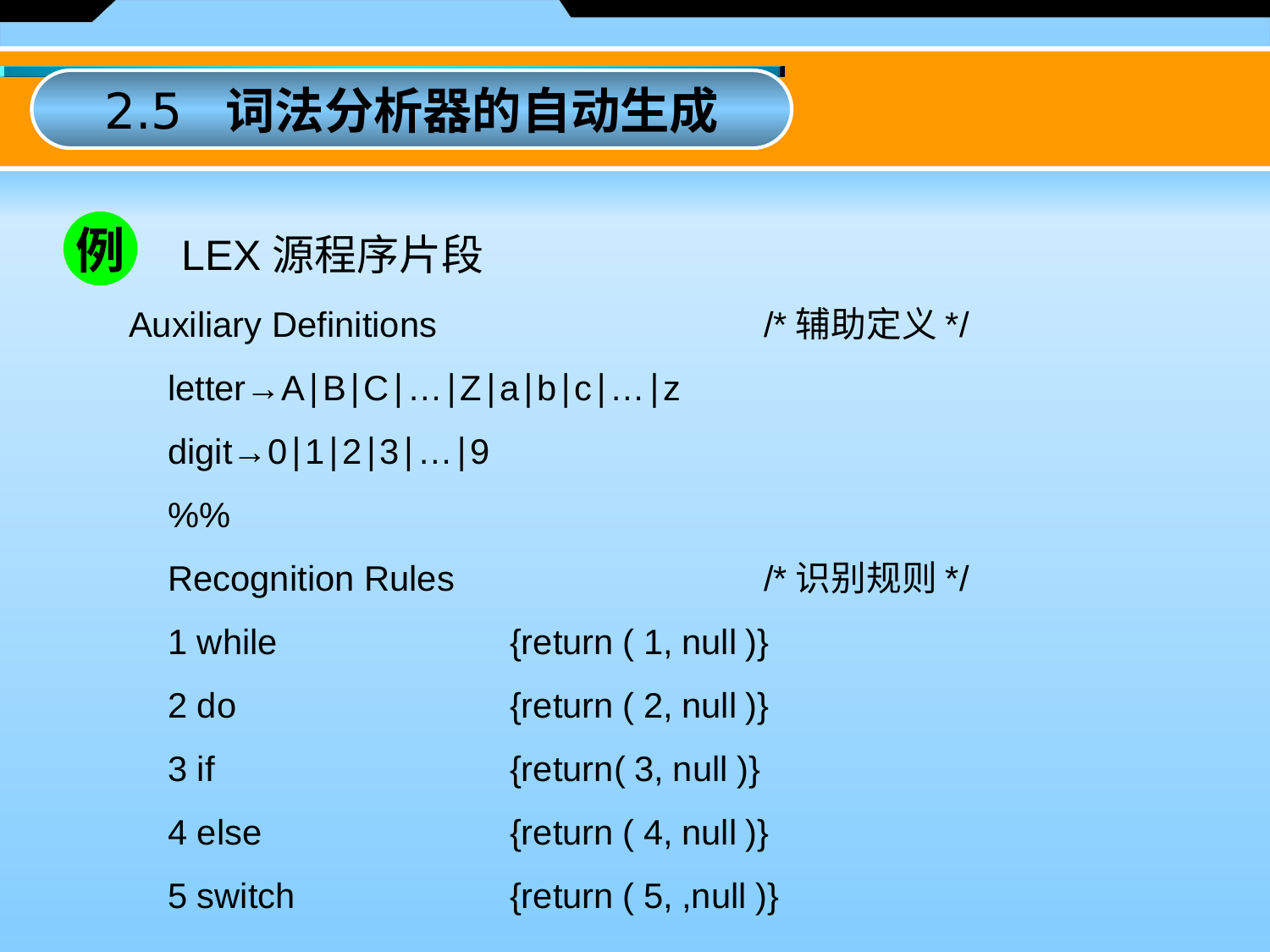

2.5  词法分析器的自动生成
例
LEX源程序片段
Auxiliary Definitions                     	/*辅助定义*/
    letter→A∣B∣C∣…∣Z∣a∣b∣c∣…∣z
    digit→0∣1∣2∣3∣…∣9
    %%
    Recognition Rules                        	/*识别规则*/
    1 while          		{return ( 1, null )}
    2 do            		{return ( 2, null )}
    3 if            		{return( 3, null )}
    4 else           		{return ( 4, null )}
    5 switch            	{return ( 5, ,null )}